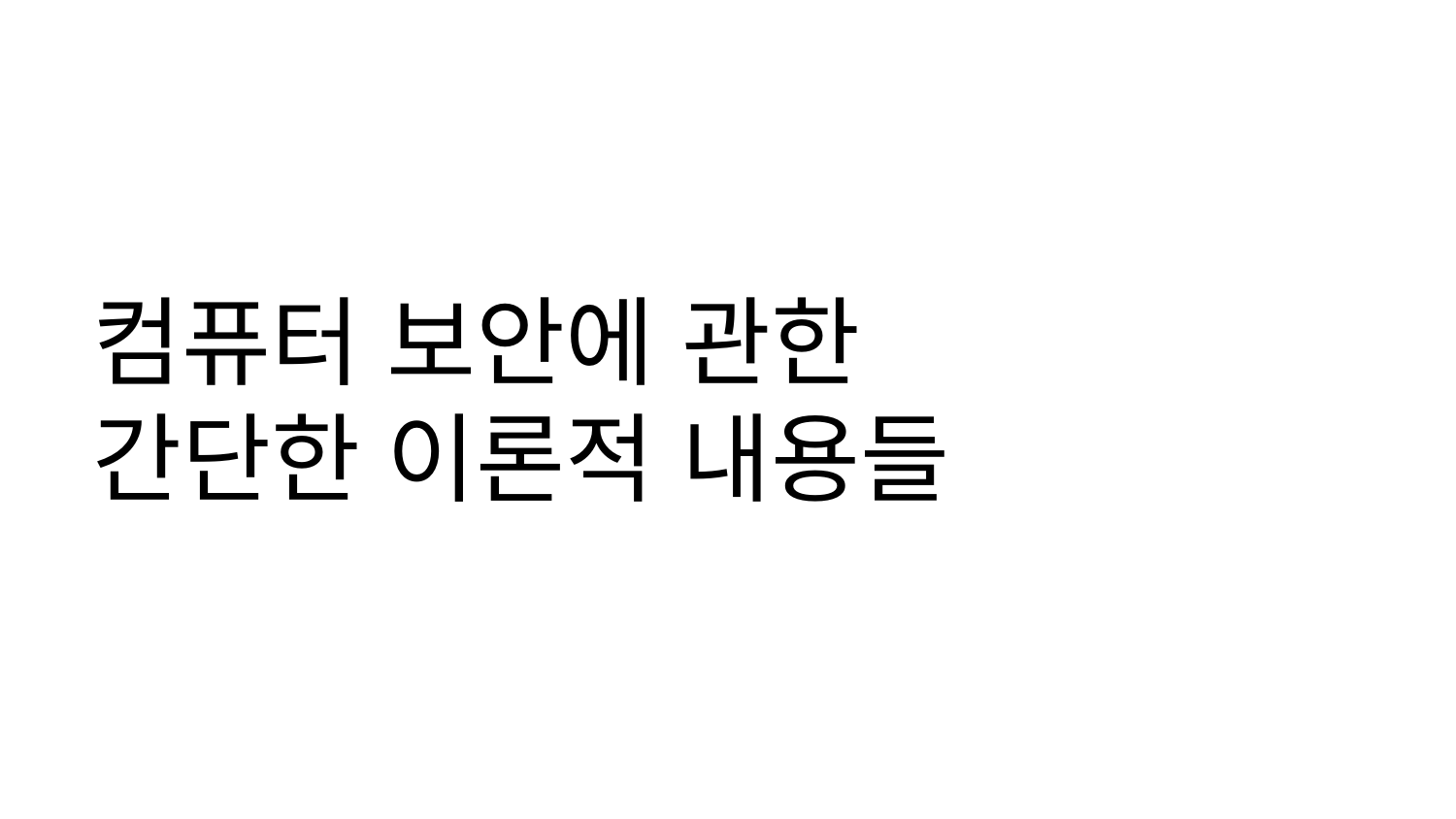

# 컴퓨터 보안에 관한
간단한 이론적 내용들